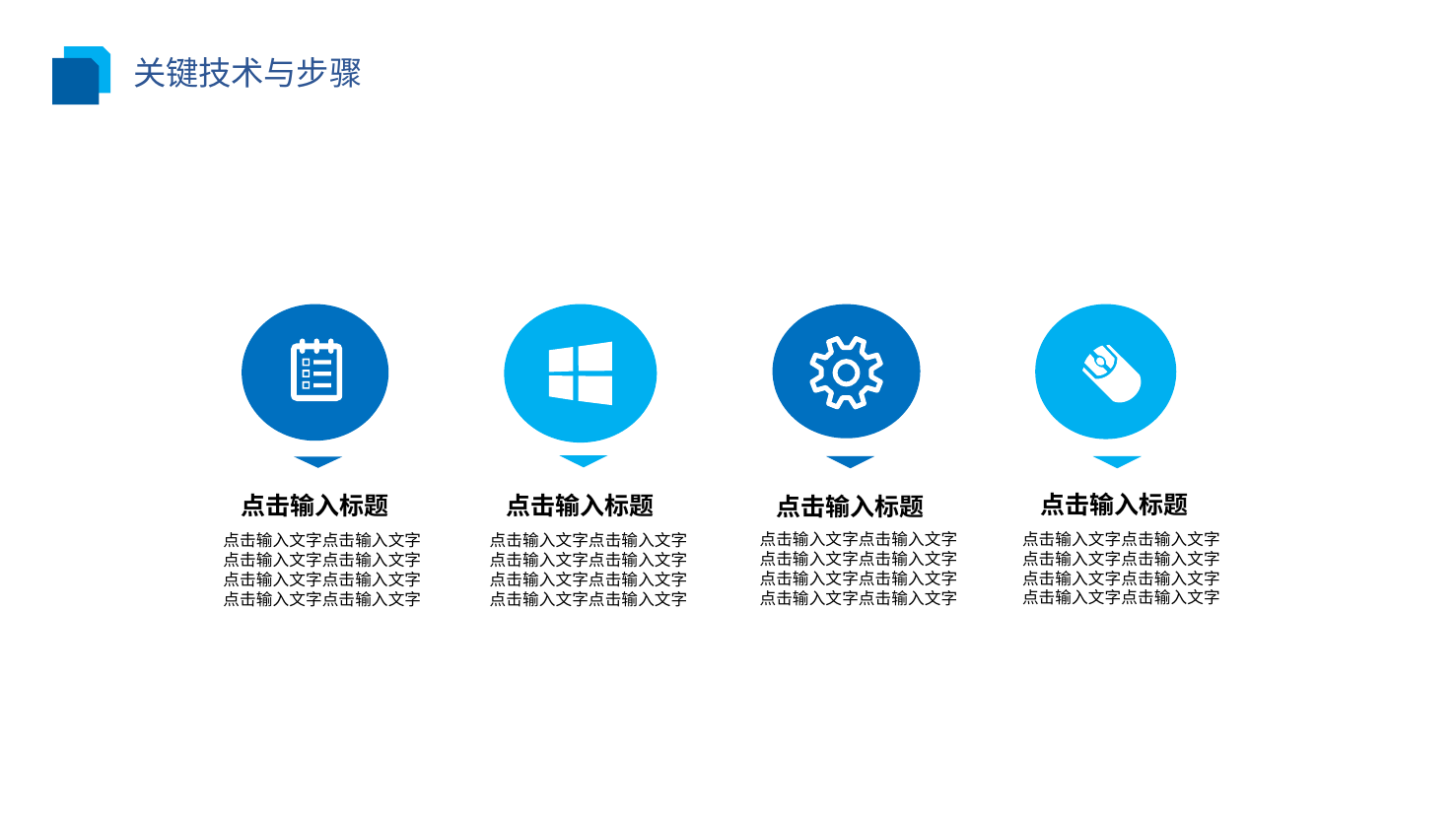

关键技术与步骤

点击输入标题
点击输入标题
点击输入标题
点击输入标题
点击输入文字点击输入文字点击输入文字点击输入文字点击输入文字点击输入文字点击输入文字点击输入文字
点击输入文字点击输入文字点击输入文字点击输入文字点击输入文字点击输入文字点击输入文字点击输入文字
点击输入文字点击输入文字点击输入文字点击输入文字点击输入文字点击输入文字点击输入文字点击输入文字
点击输入文字点击输入文字点击输入文字点击输入文字点击输入文字点击输入文字点击输入文字点击输入文字